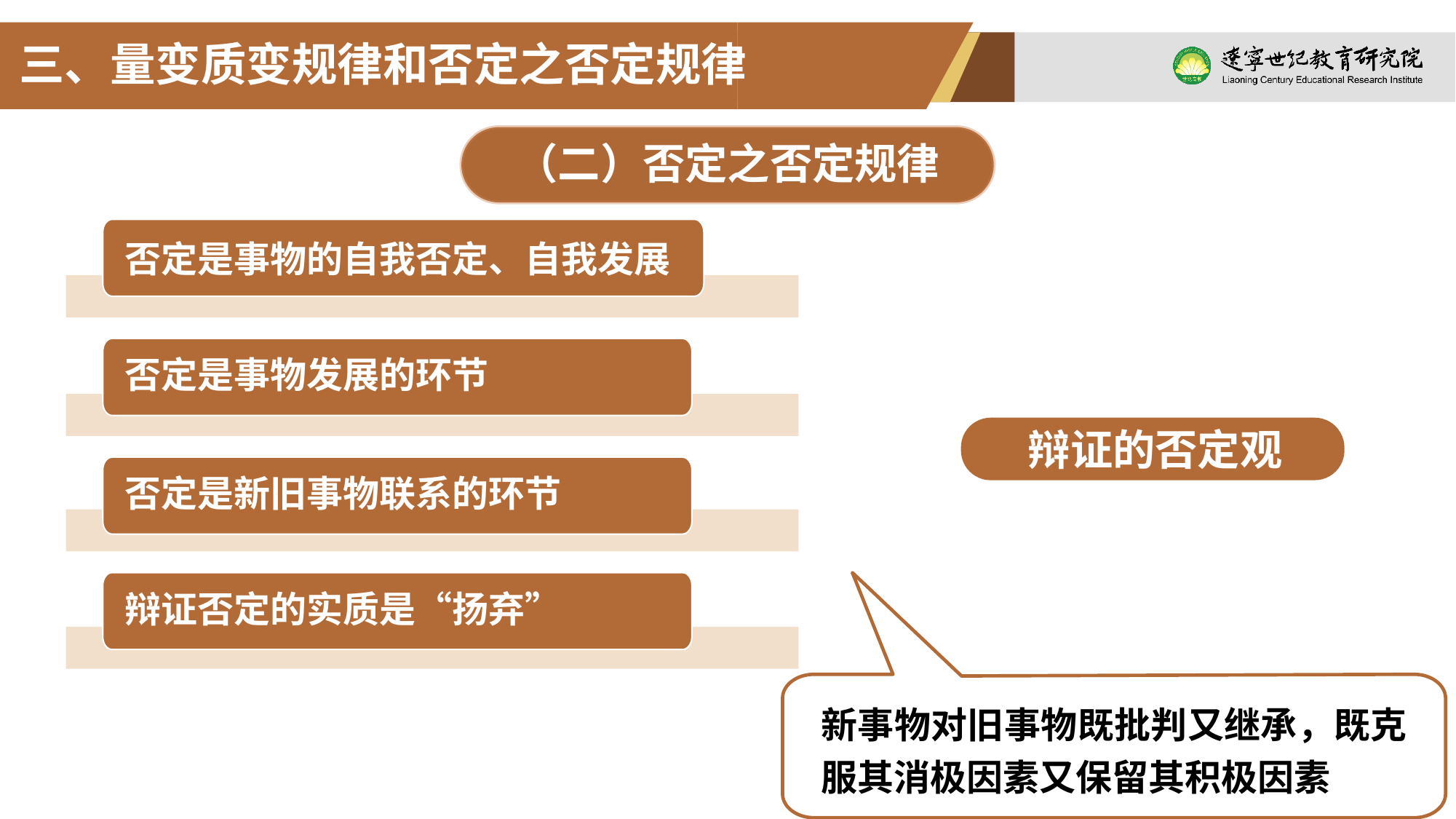

三、量变质变规律和否定之否定规律
（二）否定之否定规律
否定是事物的自我否定、自我发展

否定是事物发展的环节

否定是新旧事物联系的环节

辩证否定的实质是“扬弃”

辩证的否定观

新事物对旧事物既批判又继承，既克服其消极因素又保留其积极因素